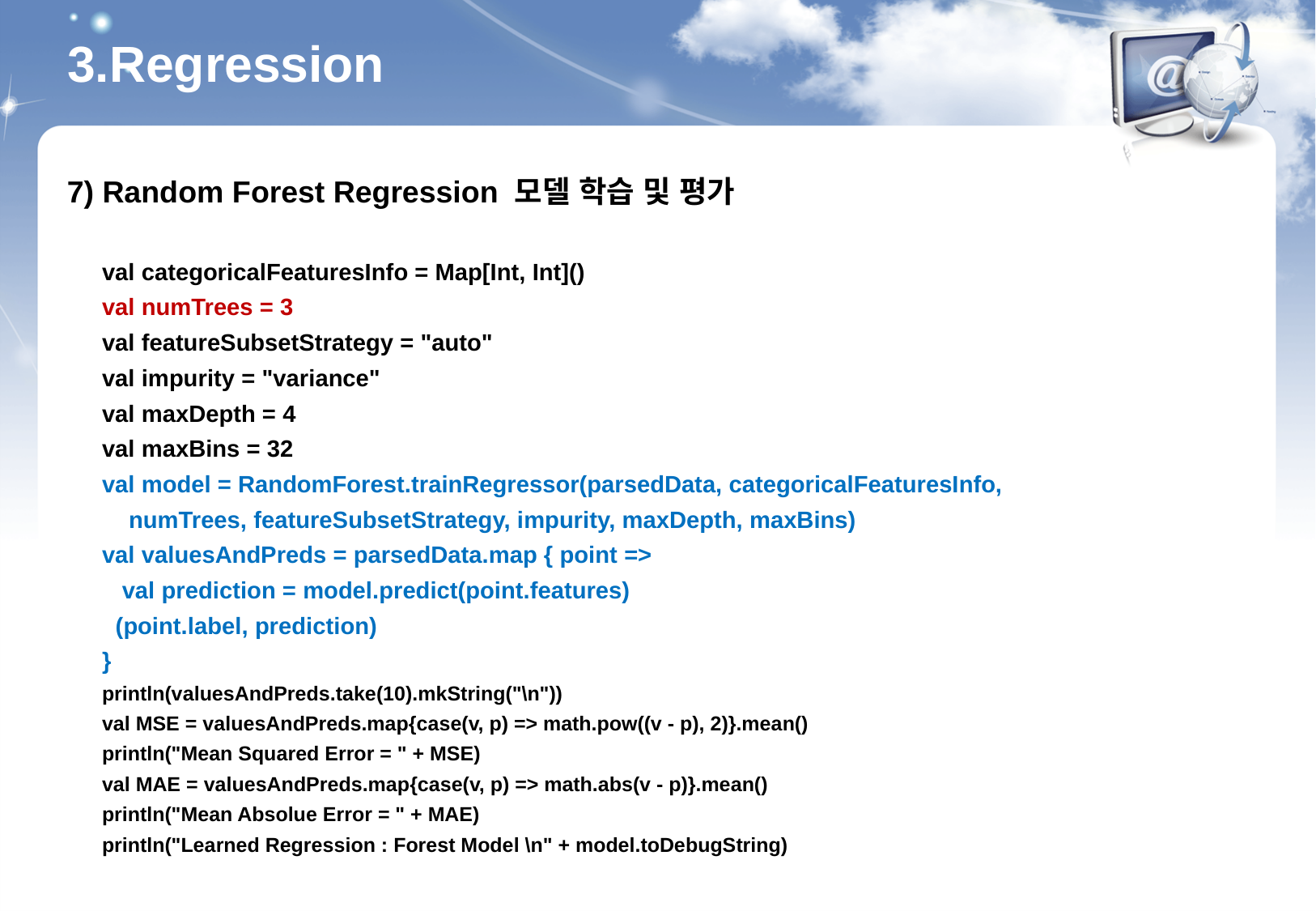

3.Regression
7) Random Forest Regression 모델 학습 및 평가

val categoricalFeaturesInfo = Map[Int, Int]()
val numTrees = 3
val featureSubsetStrategy = "auto"
val impurity = "variance"
val maxDepth = 4
val maxBins = 32
val model = RandomForest.trainRegressor(parsedData, categoricalFeaturesInfo,
    numTrees, featureSubsetStrategy, impurity, maxDepth, maxBins)
val valuesAndPreds = parsedData.map { point =>
   val prediction = model.predict(point.features)
  (point.label, prediction)
}
println(valuesAndPreds.take(10).mkString("\n"))
val MSE = valuesAndPreds.map{case(v, p) => math.pow((v - p), 2)}.mean()
println("Mean Squared Error = " + MSE)
val MAE = valuesAndPreds.map{case(v, p) => math.abs(v - p)}.mean()
println("Mean Absolue Error = " + MAE)
println("Learned Regression : Forest Model \n" + model.toDebugString)